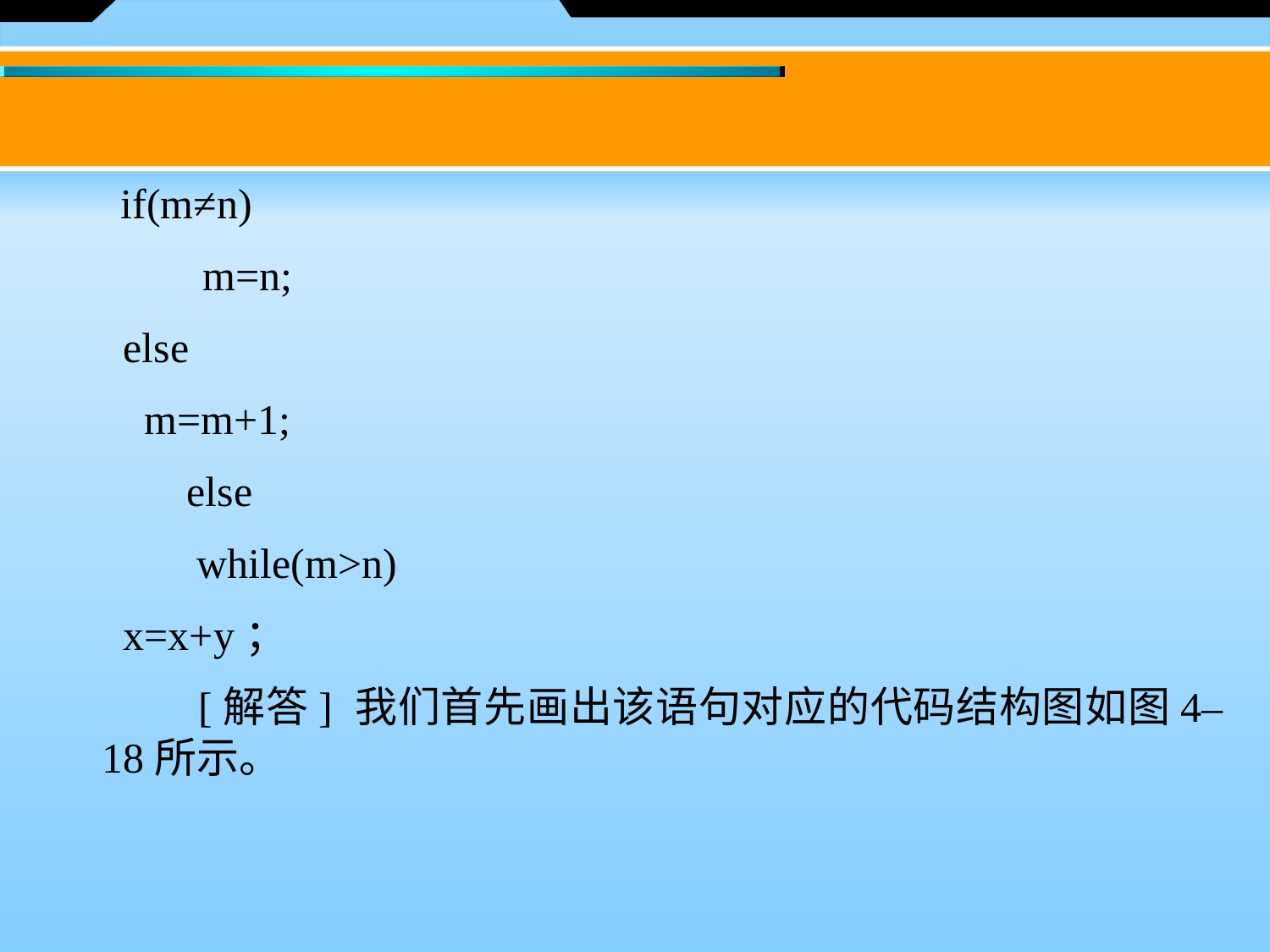

if(m≠n)
    　m=n;
  else
    m=m+1;
        else
　　while(m>n)
  x=x+y；
　　[解答] 我们首先画出该语句对应的代码结构图如图4–18所示。